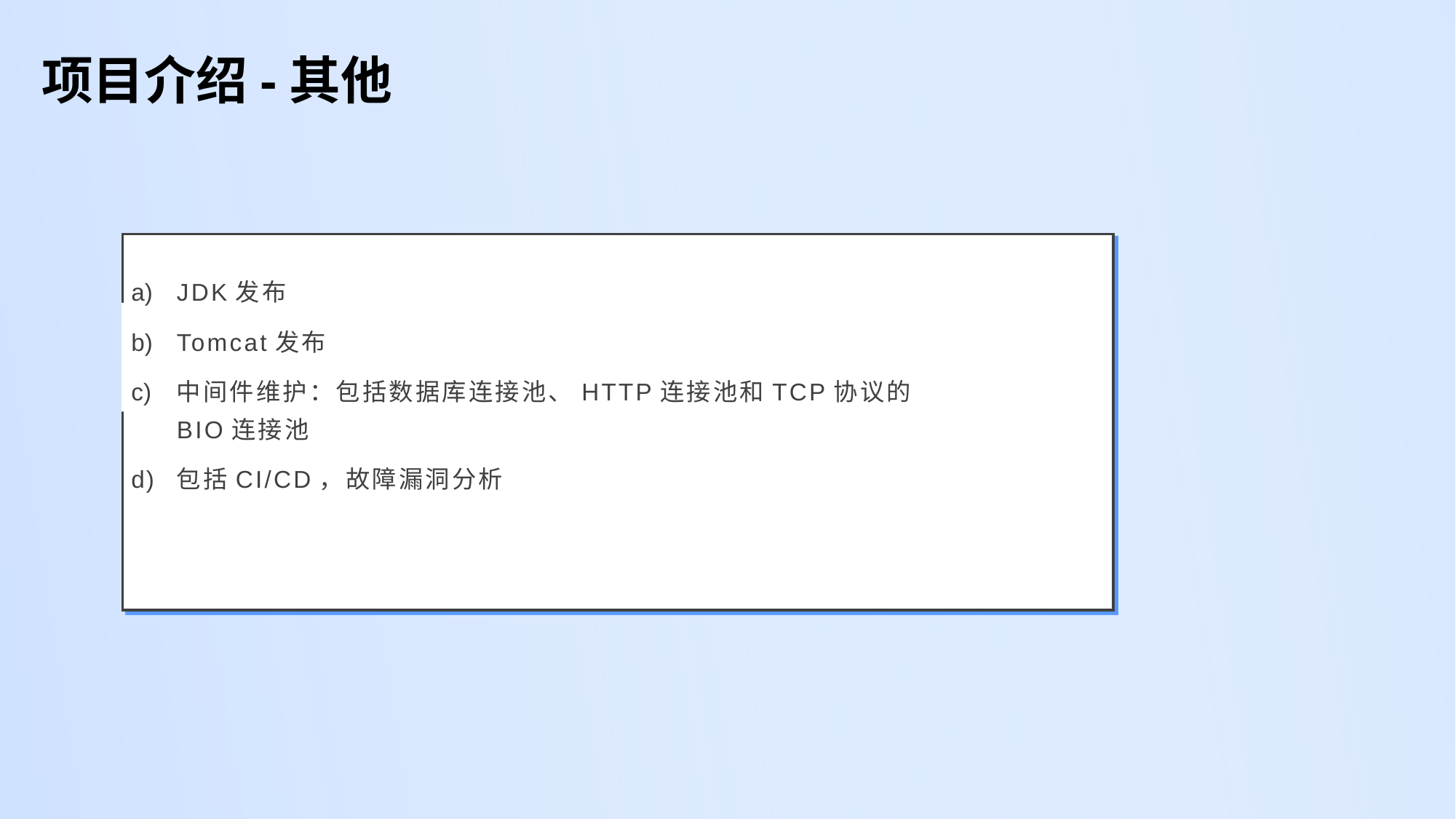

项目介绍-其他

JDK发布
Tomcat发布
中间件维护：包括数据库连接池、HTTP连接池和TCP协议的BIO连接池
包括CI/CD，故障漏洞分析